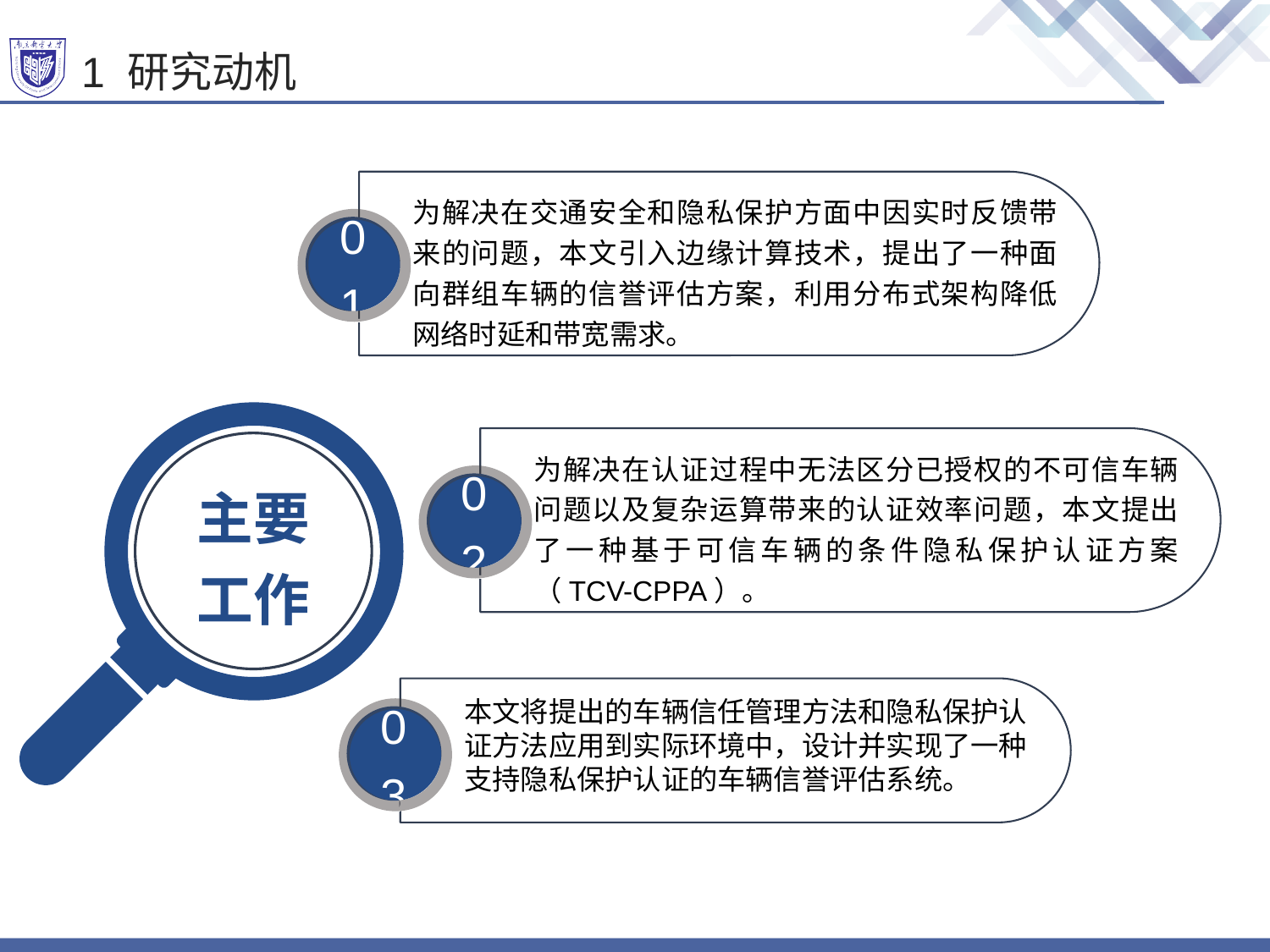

# 1 研究动机

为解决在交通安全和隐私保护方面中因实时反馈带来的问题，本文引入边缘计算技术，提出了一种面向群组车辆的信誉评估方案，利用分布式架构降低网络时延和带宽需求。

01

主要工作

为解决在认证过程中无法区分已授权的不可信车辆问题以及复杂运算带来的认证效率问题，本文提出了一种基于可信车辆的条件隐私保护认证方案（TCV-CPPA）。

02
本文将提出的车辆信任管理方法和隐私保护认证方法应用到实际环境中，设计并实现了一种支持隐私保护认证的车辆信誉评估系统。

03